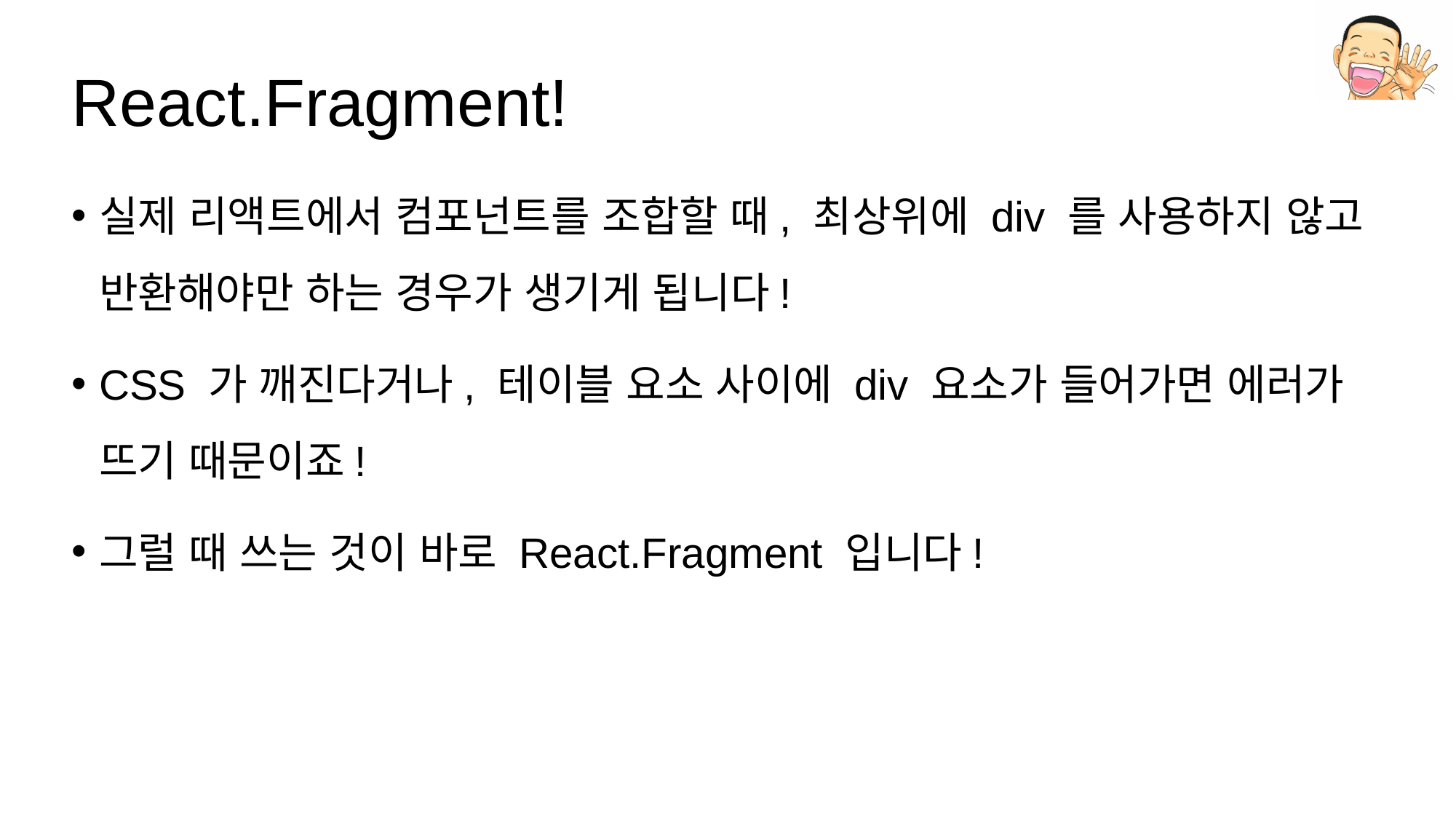

# React.Fragment!
실제 리액트에서 컴포넌트를 조합할 때, 최상위에 div 를 사용하지 않고 반환해야만 하는 경우가 생기게 됩니다!
CSS 가 깨진다거나, 테이블 요소 사이에 div 요소가 들어가면 에러가 뜨기 때문이죠!
그럴 때 쓰는 것이 바로 React.Fragment 입니다!